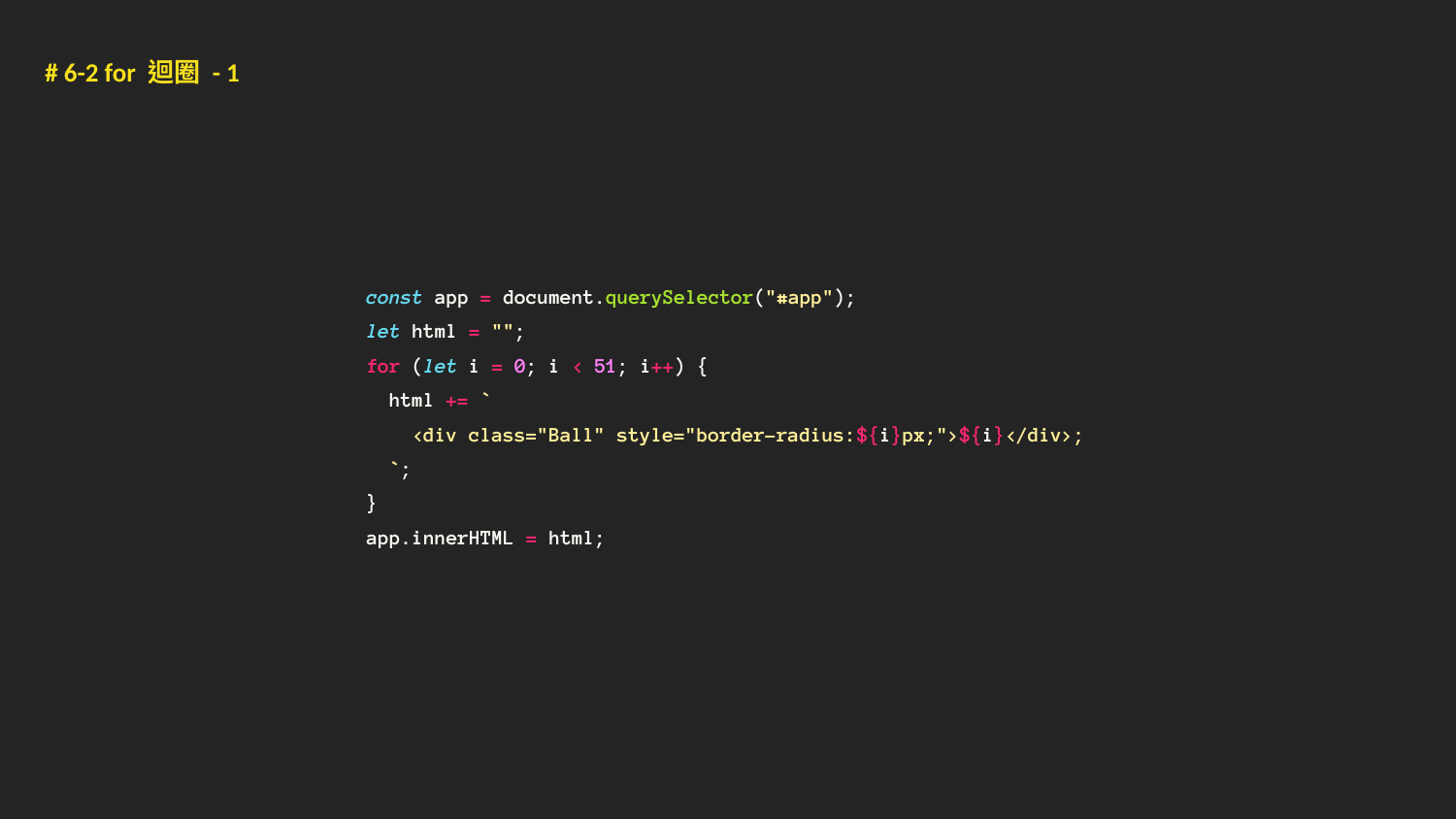

# 6-2 for 迴圈 - 1
      const app = document.querySelector("#app");
      let html = "";
      for (let i = 0; i < 51; i++) {
        html += `
          <div class="Ball" style="border-radius:${i}px;">${i}</div>;
        `;
      }
      app.innerHTML = html;